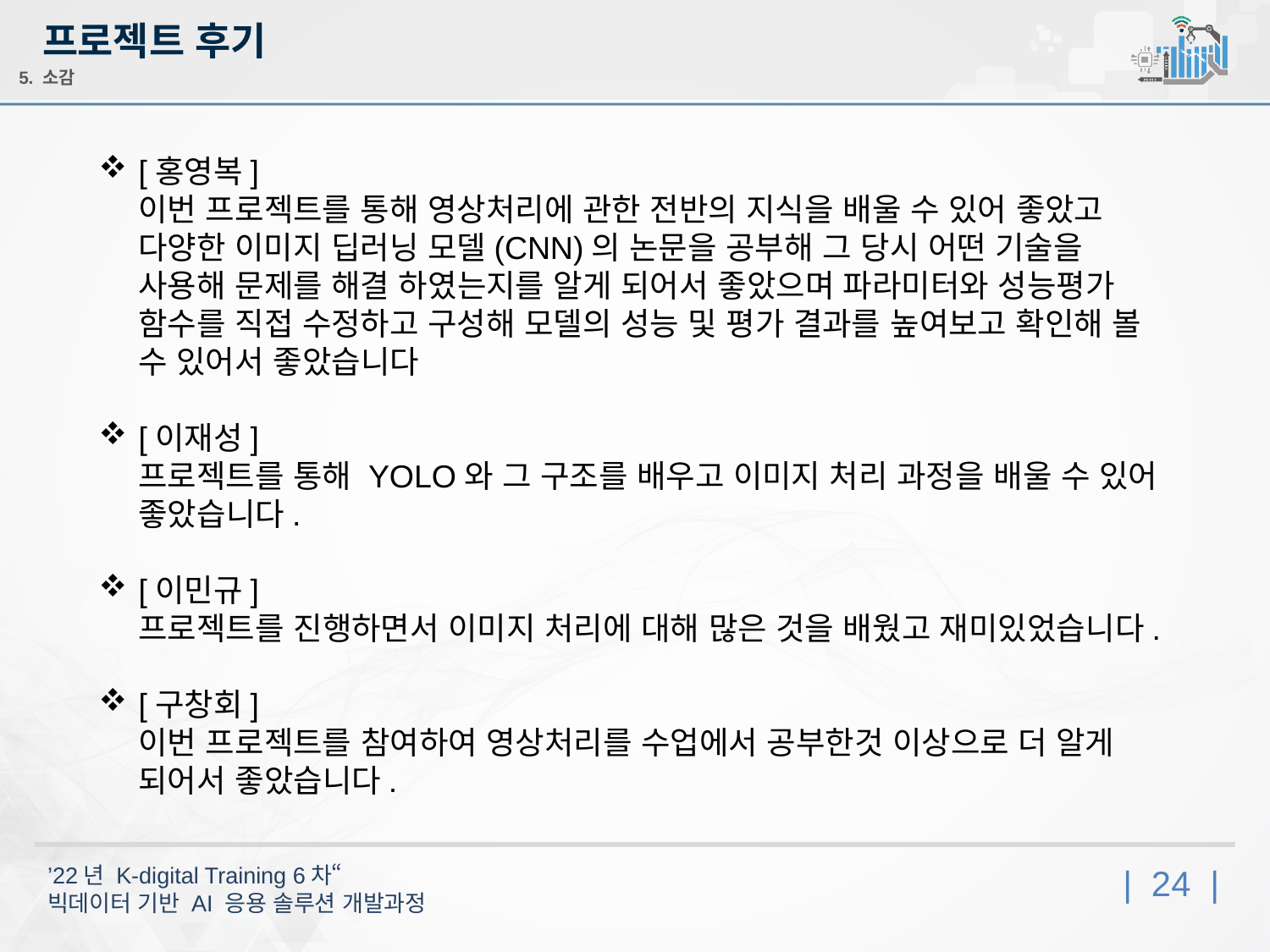

프로젝트 후기
5. 소감
[홍영복]
이번 프로젝트를 통해 영상처리에 관한 전반의 지식을 배울 수 있어 좋았고
다양한 이미지 딥러닝 모델(CNN)의 논문을 공부해 그 당시 어떤 기술을 사용해 문제를 해결 하였는지를 알게 되어서 좋았으며 파라미터와 성능평가 함수를 직접 수정하고 구성해 모델의 성능 및 평가 결과를 높여보고 확인해 볼 수 있어서 좋았습니다

[이재성]
프로젝트를 통해 YOLO와 그 구조를 배우고 이미지 처리 과정을 배울 수 있어 좋았습니다.

[이민규]
프로젝트를 진행하면서 이미지 처리에 대해 많은 것을 배웠고 재미있었습니다.

[구창회]
이번 프로젝트를 참여하여 영상처리를 수업에서 공부한것 이상으로 더 알게 되어서 좋았습니다.